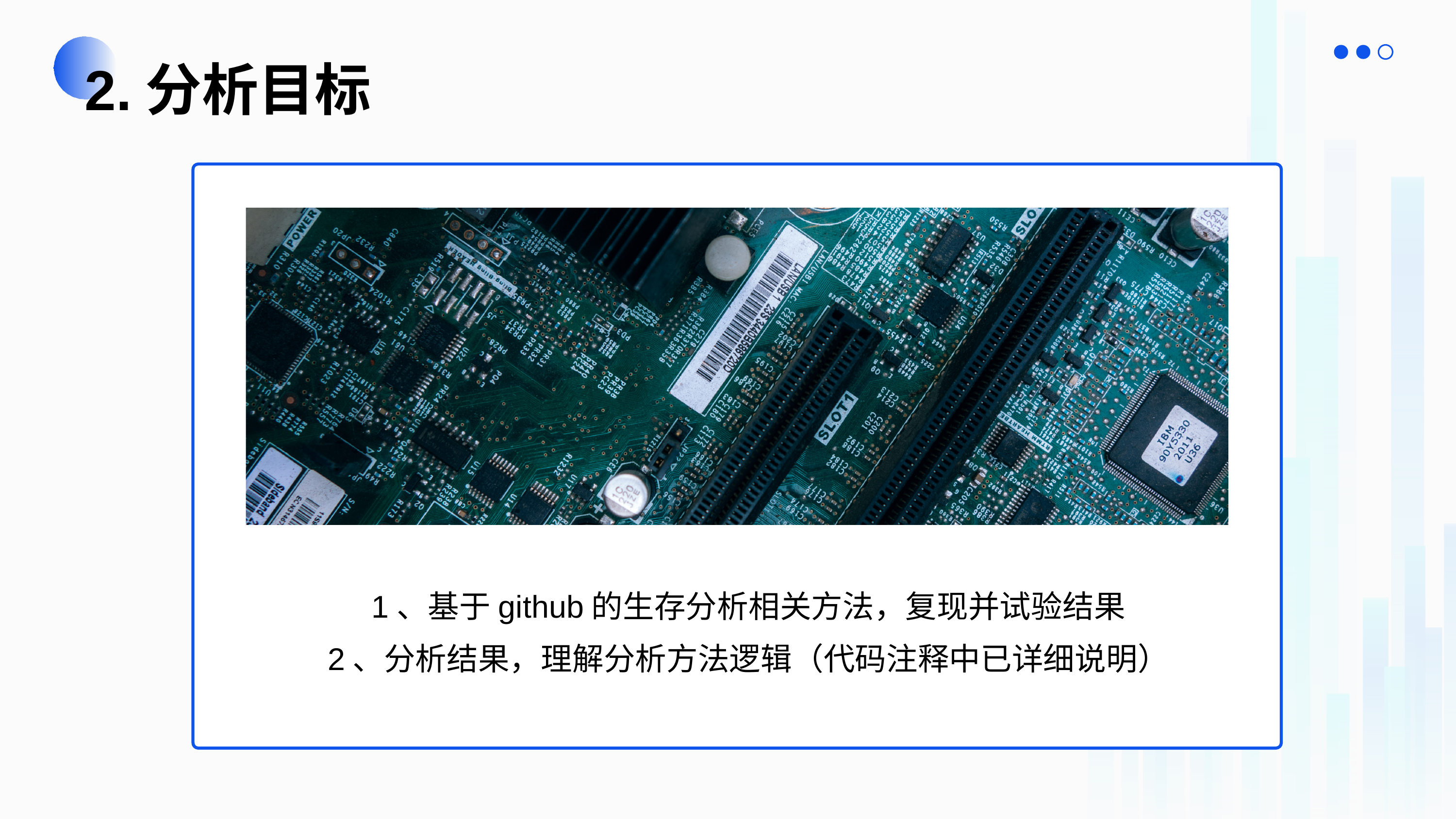

2.分析目标

1、基于github的生存分析相关方法，复现并试验结果
2、分析结果，理解分析方法逻辑（代码注释中已详细说明）